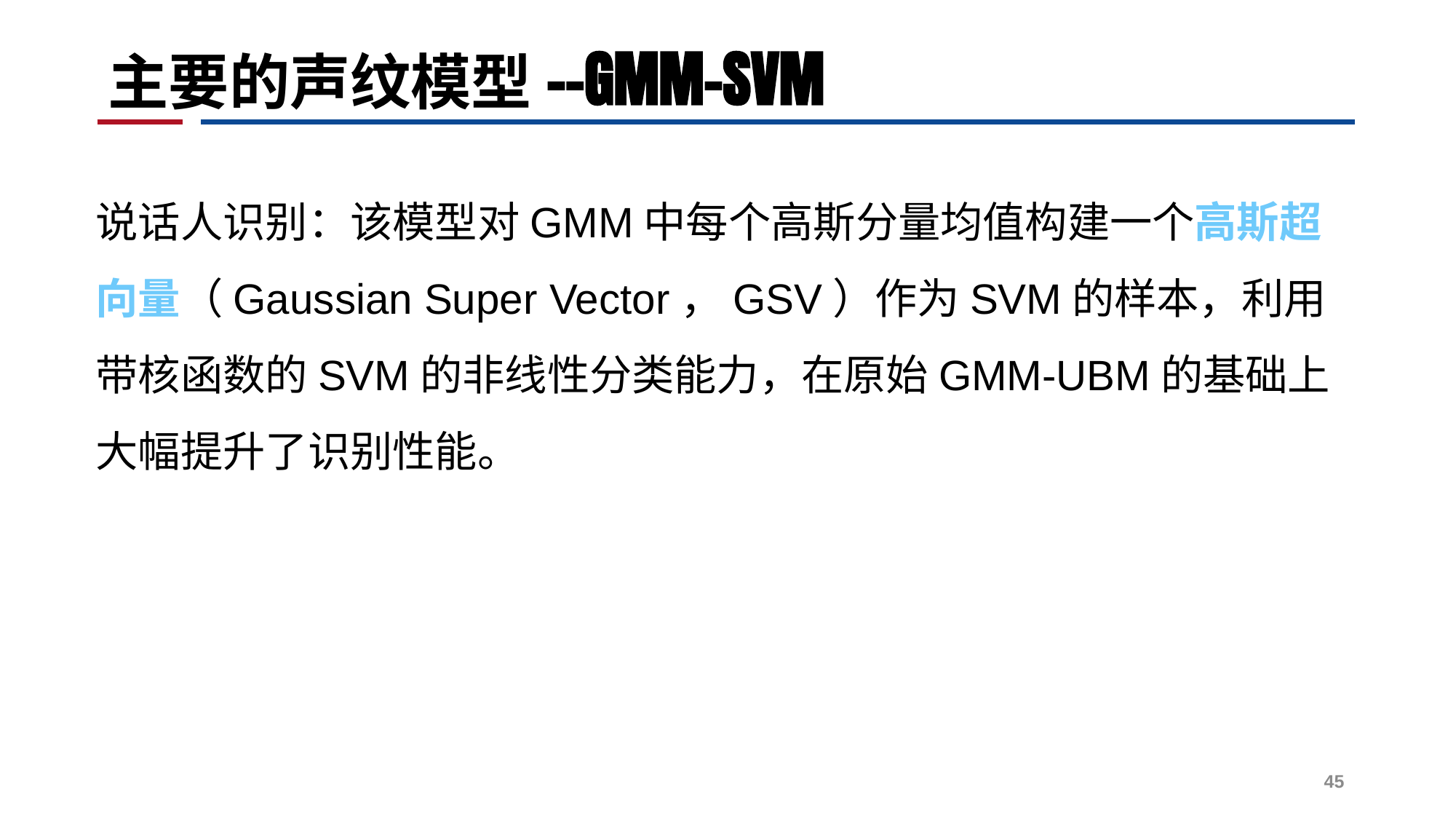

# 主要的声纹模型--GMM-SVM
说话人识别：该模型对GMM中每个高斯分量均值构建一个高斯超向量（Gaussian Super Vector，GSV）作为SVM的样本，利用带核函数的SVM的非线性分类能力，在原始GMM-UBM的基础上大幅提升了识别性能。
45